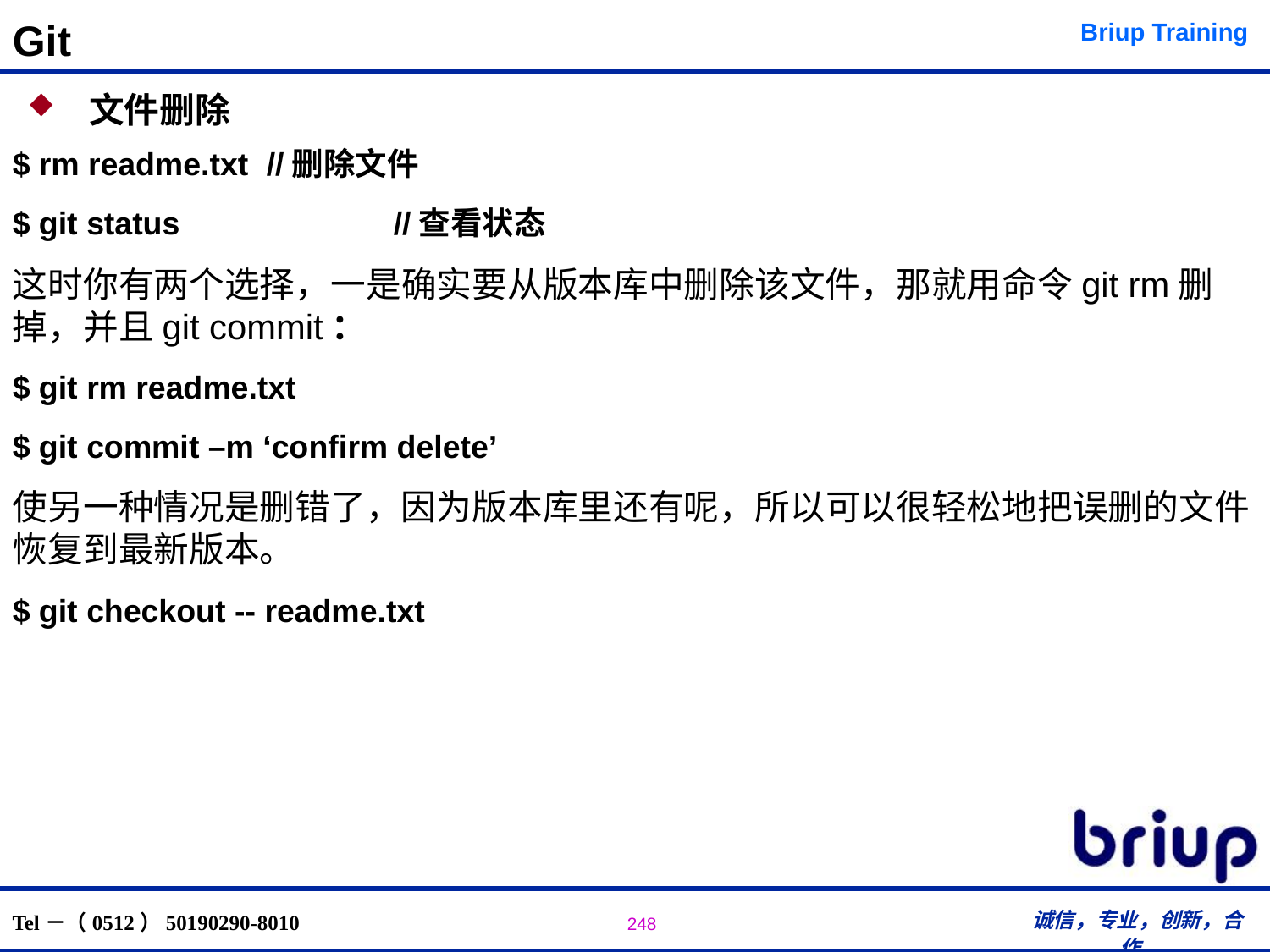

# Git
 文件删除
$ rm readme.txt	//删除文件
$ git status		//查看状态
这时你有两个选择，一是确实要从版本库中删除该文件，那就用命令git rm删掉，并且git commit：
$ git rm readme.txt
$ git commit –m ‘confirm delete’
使另一种情况是删错了，因为版本库里还有呢，所以可以很轻松地把误删的文件恢复到最新版本。
$ git checkout -- readme.txt